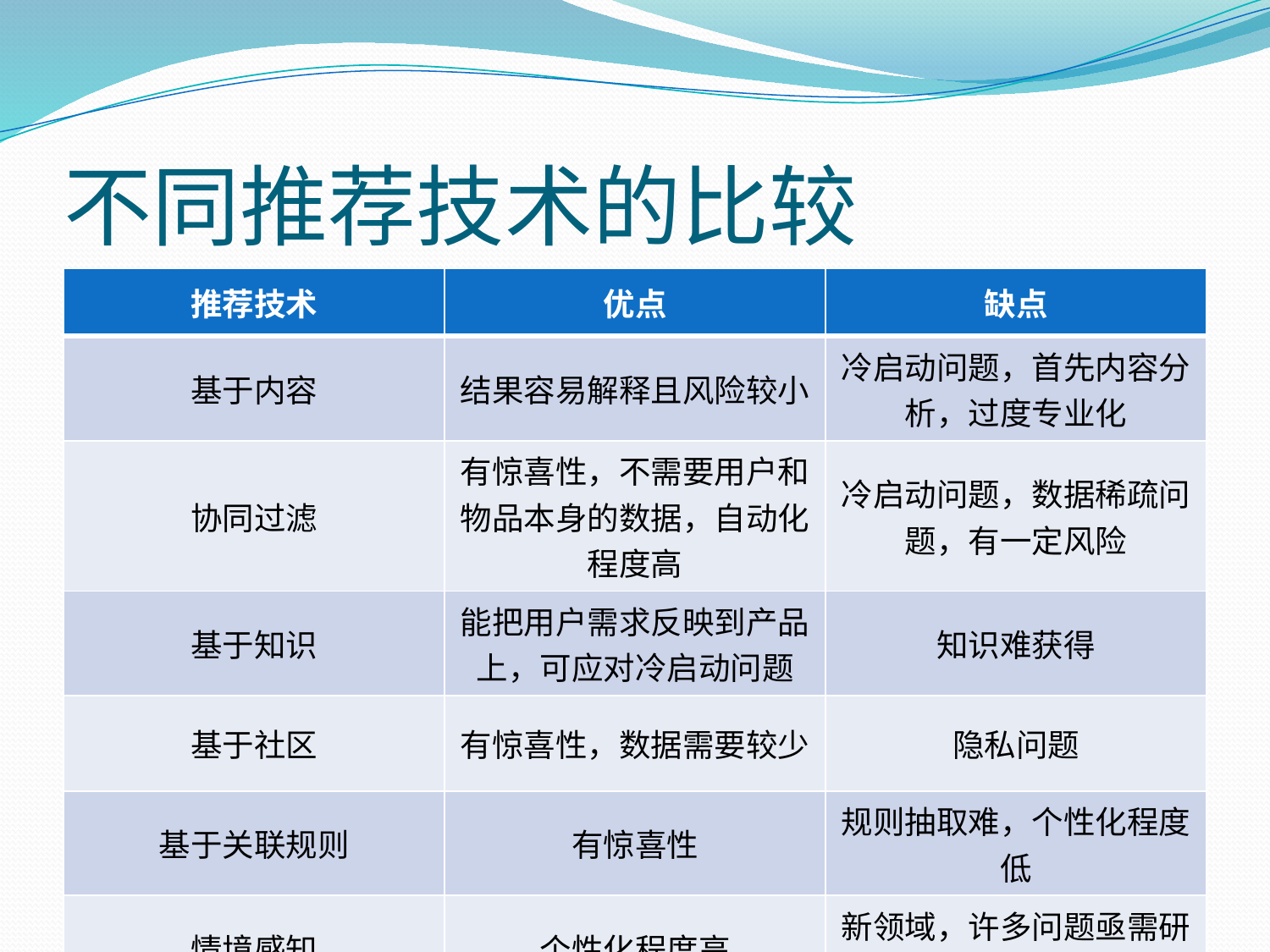

# 不同推荐技术的比较
| 推荐技术 | 优点 | 缺点 |
| --- | --- | --- |
| 基于内容 | 结果容易解释且风险较小 | 冷启动问题，首先内容分析，过度专业化 |
| 协同过滤 | 有惊喜性，不需要用户和物品本身的数据，自动化程度高 | 冷启动问题，数据稀疏问题，有一定风险 |
| 基于知识 | 能把用户需求反映到产品上，可应对冷启动问题 | 知识难获得 |
| 基于社区 | 有惊喜性，数据需要较少 | 隐私问题 |
| 基于关联规则 | 有惊喜性 | 规则抽取难，个性化程度低 |
| 情境感知 | 个性化程度高 | 新领域，许多问题亟需研究，隐私问题 |